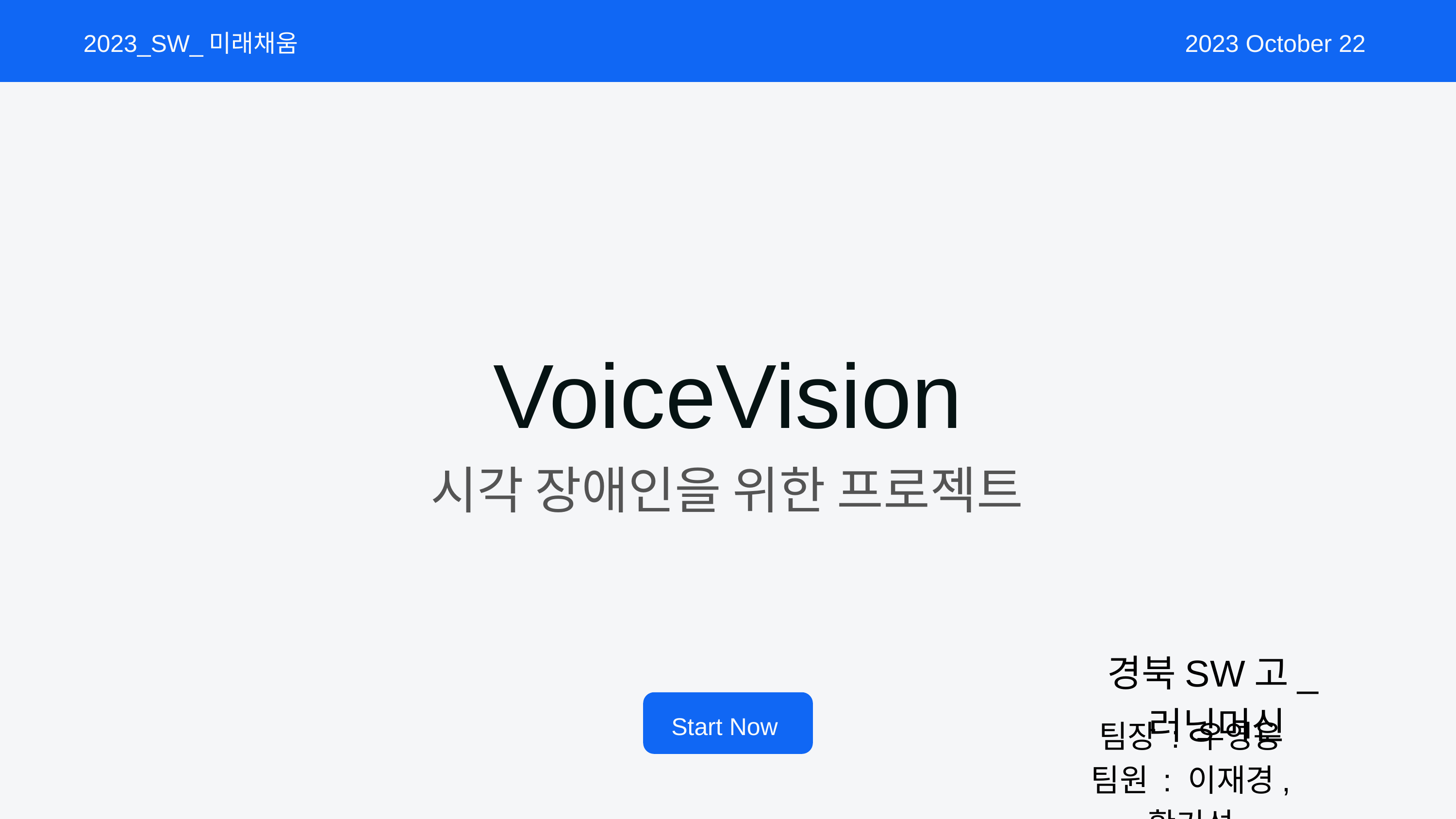

2023_SW_미래채움
 2023 October 22
VoiceVision
시각 장애인을 위한 프로젝트
경북SW고_러닝머신

Start Now
팀장 : 우영웅
팀원 : 이재경, 황기성